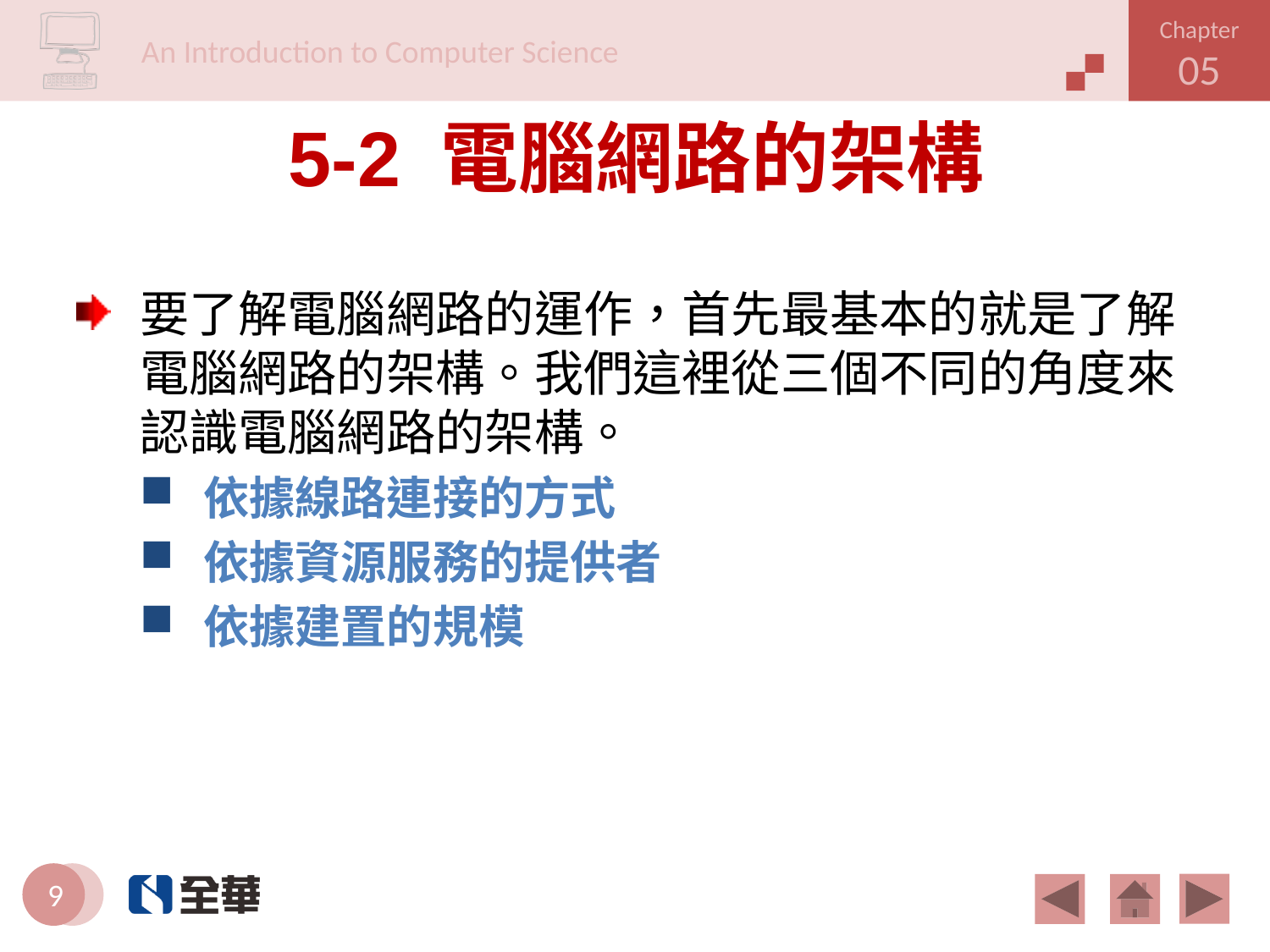

# 5-2 電腦網路的架構
要了解電腦網路的運作，首先最基本的就是了解電腦網路的架構。我們這裡從三個不同的角度來認識電腦網路的架構。
依據線路連接的方式
依據資源服務的提供者
依據建置的規模